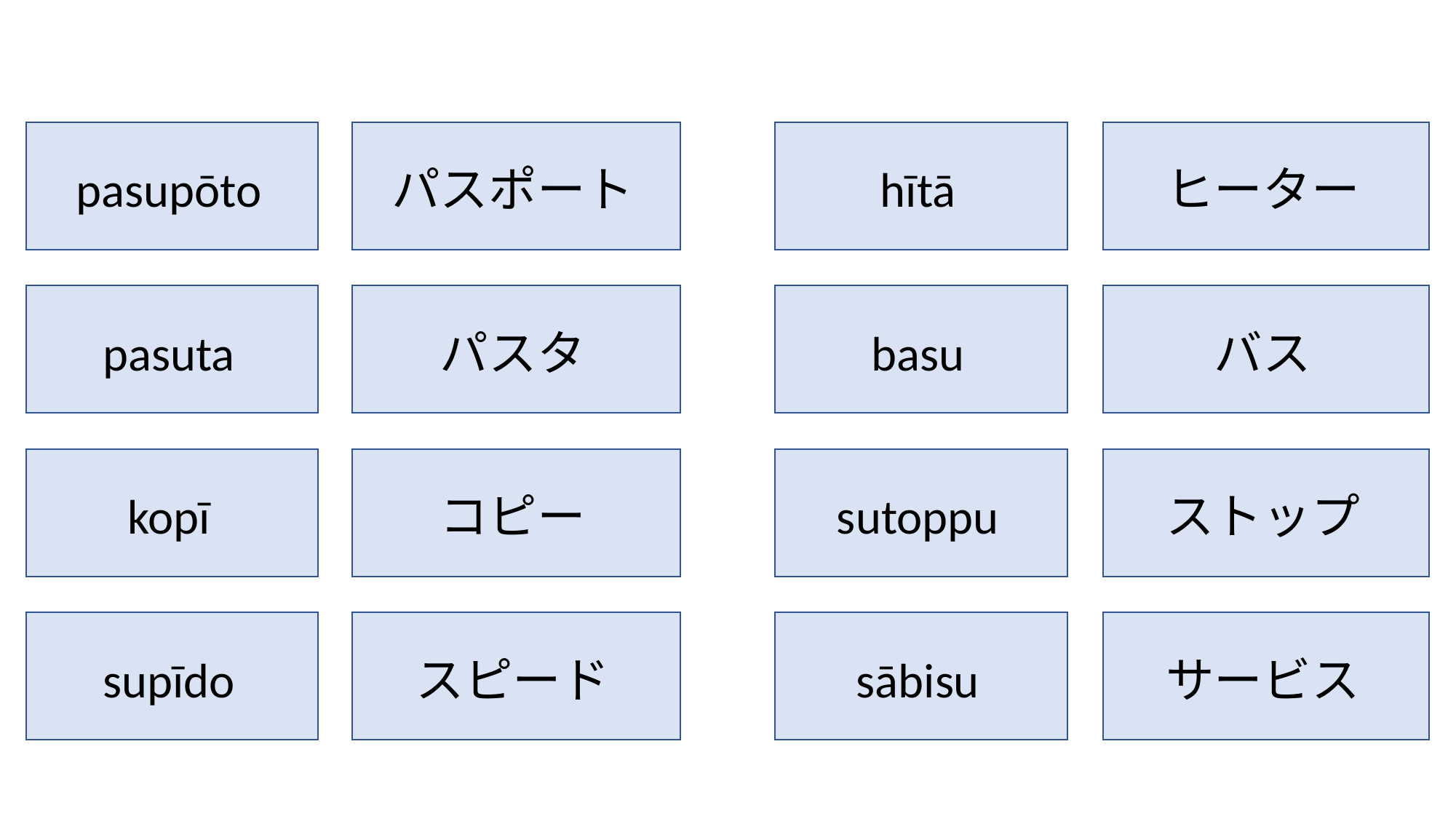

pasupōto
パスポート
hītā
ヒーター
pasuta
パスタ
basu
バス
kopī
コピー
sutoppu
ストップ
supīdo
スピード
sābisu
サービス